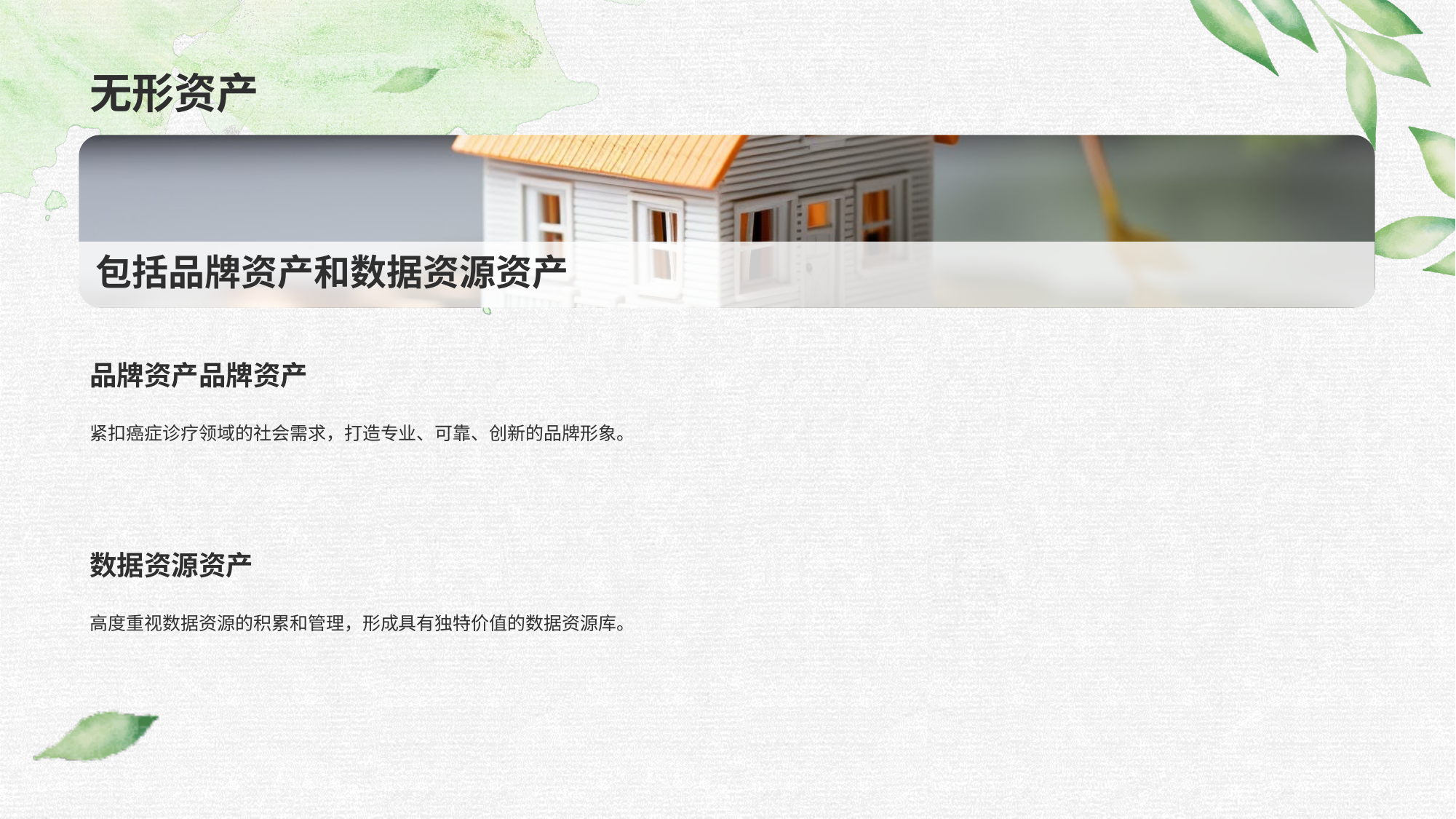

# 无形资产

包括品牌资产和数据资源资产
品牌资产品牌资产
紧扣癌症诊疗领域的社会需求，打造专业、可靠、创新的品牌形象。
数据资源资产
高度重视数据资源的积累和管理，形成具有独特价值的数据资源库。